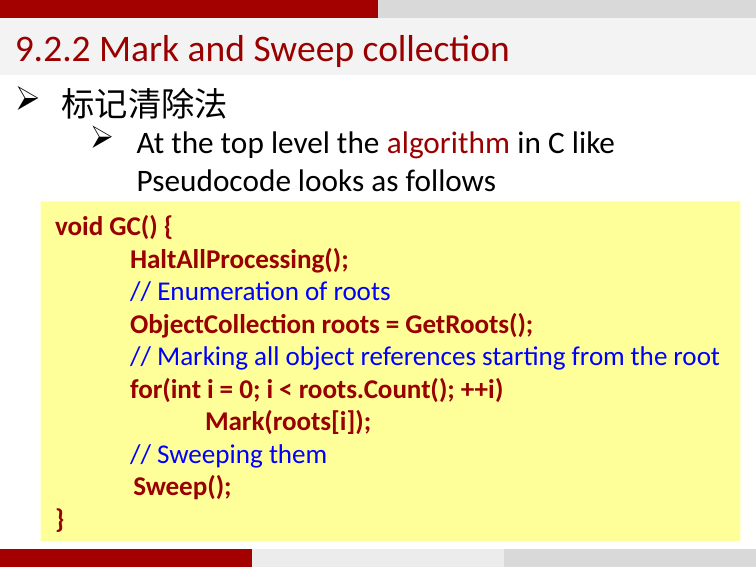

9.2.2 Mark and Sweep collection
标记清除法
At the top level the algorithm in C like Pseudocode looks as follows

void GC() {
HaltAllProcessing();
// Enumeration of roots
ObjectCollection roots = GetRoots();
// Marking all object references starting from the root
for(int i = 0; i < roots.Count(); ++i)
Mark(roots[i]);
// Sweeping them
             Sweep();
}

55